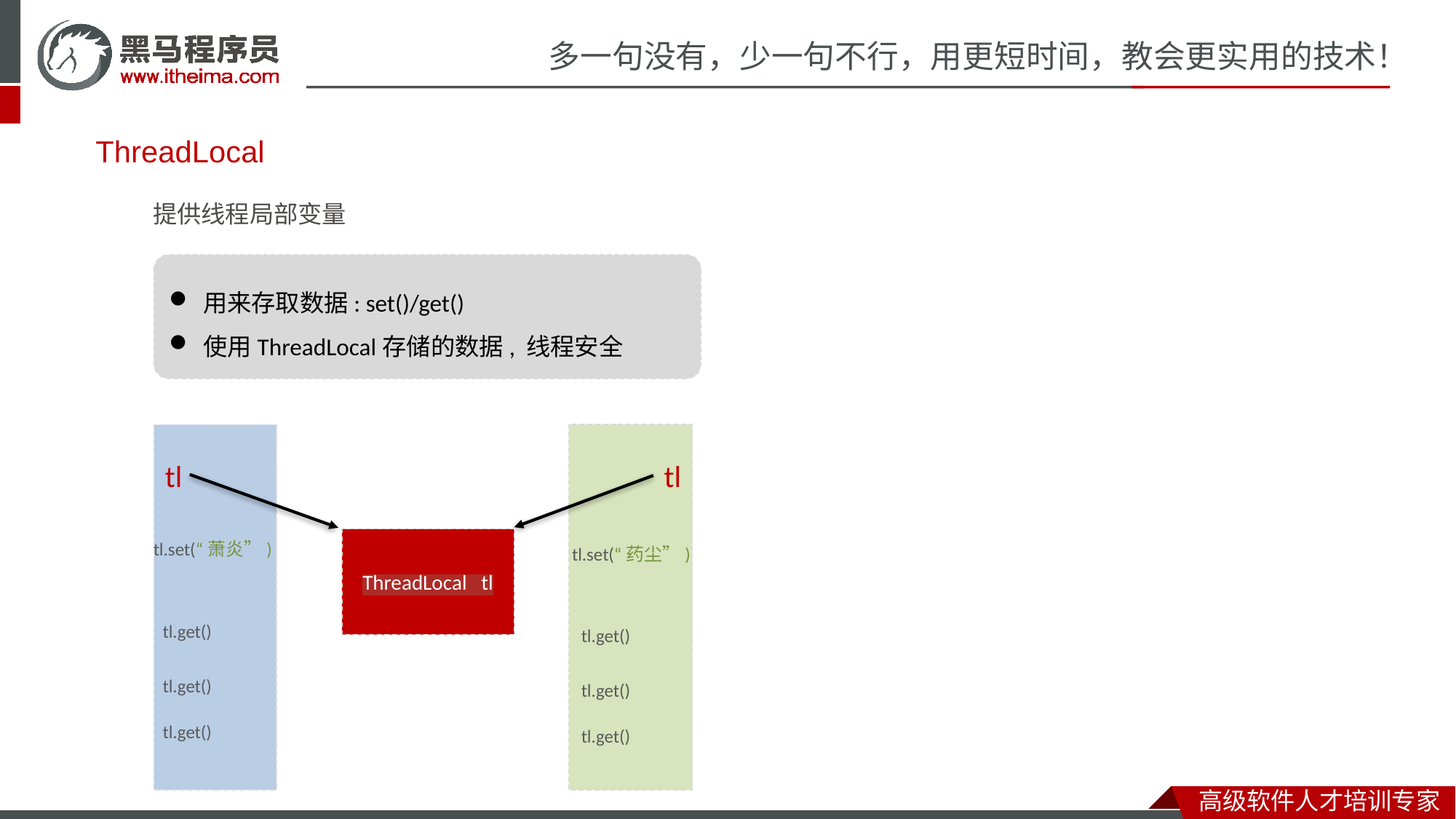

# ThreadLocal
提供线程局部变量
用来存取数据: set()/get()
使用ThreadLocal存储的数据, 线程安全

tl

tl
ThreadLocal   tl
tl.set(“萧炎”)
tl.set(“药尘”)
tl.get()
tl.get()
tl.get()
tl.get()
tl.get()
tl.get()